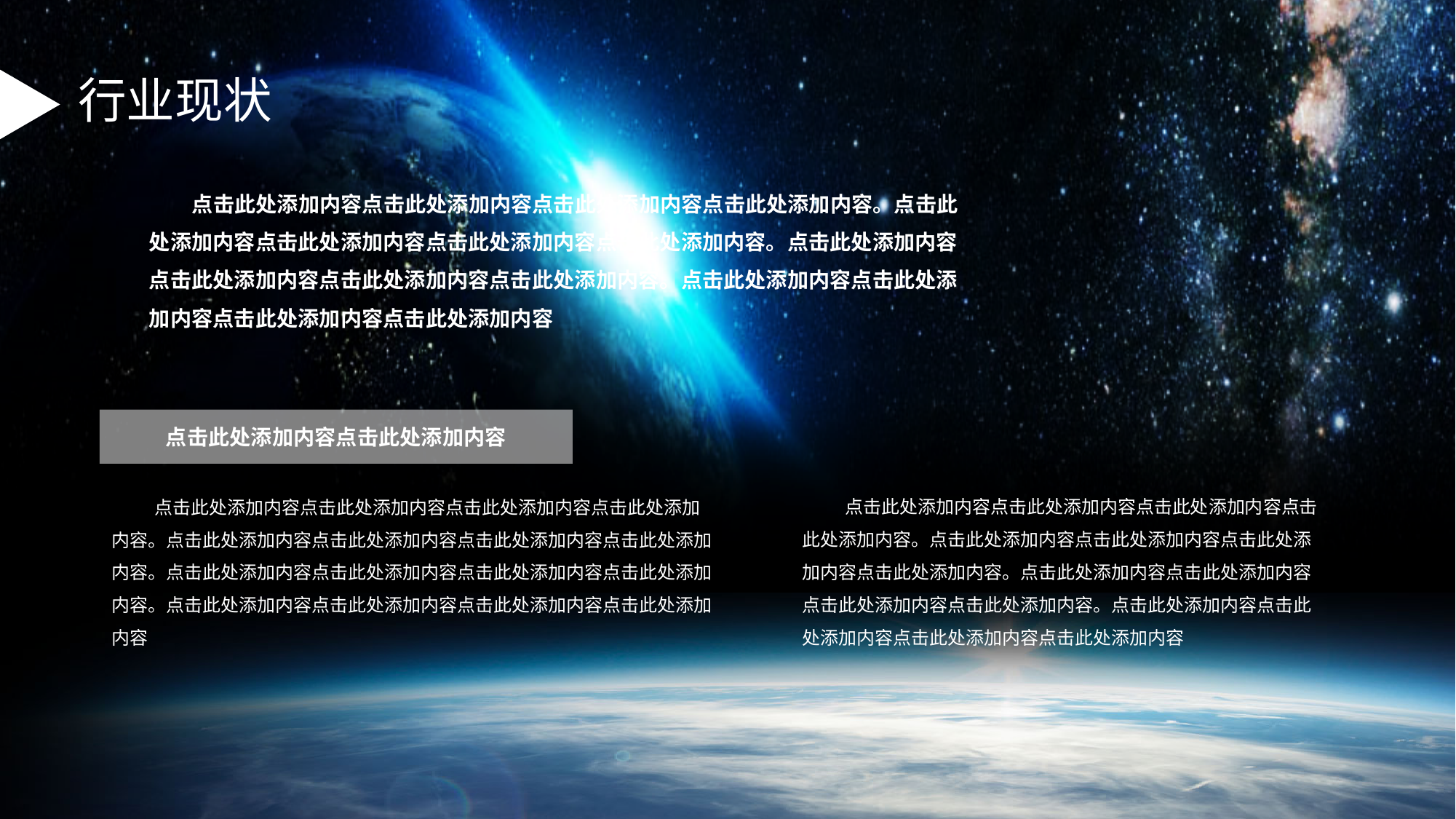

行业现状

点击此处添加内容点击此处添加内容点击此处添加内容点击此处添加内容。点击此处添加内容点击此处添加内容点击此处添加内容点击此处添加内容。点击此处添加内容点击此处添加内容点击此处添加内容点击此处添加内容。点击此处添加内容点击此处添加内容点击此处添加内容点击此处添加内容
点击此处添加内容点击此处添加内容
点击此处添加内容点击此处添加内容点击此处添加内容点击此处添加内容。点击此处添加内容点击此处添加内容点击此处添加内容点击此处添加内容。点击此处添加内容点击此处添加内容点击此处添加内容点击此处添加内容。点击此处添加内容点击此处添加内容点击此处添加内容点击此处添加内容
点击此处添加内容点击此处添加内容点击此处添加内容点击此处添加内容。点击此处添加内容点击此处添加内容点击此处添加内容点击此处添加内容。点击此处添加内容点击此处添加内容点击此处添加内容点击此处添加内容。点击此处添加内容点击此处添加内容点击此处添加内容点击此处添加内容

.